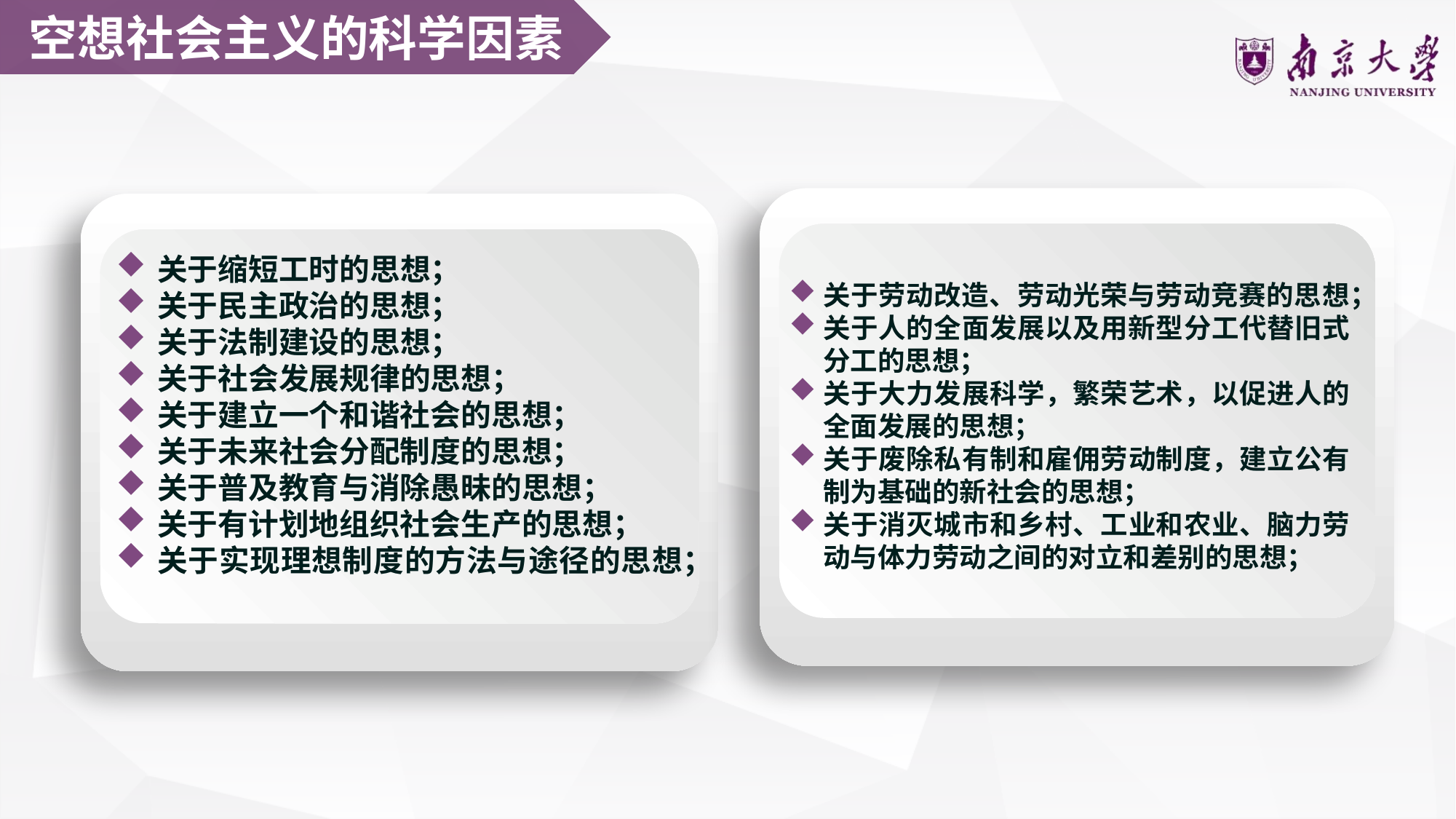

空想社会主义的科学因素

关于缩短工时的思想；
关于民主政治的思想；
关于法制建设的思想；
关于社会发展规律的思想；
关于建立一个和谐社会的思想；
关于未来社会分配制度的思想；
关于普及教育与消除愚昧的思想；
关于有计划地组织社会生产的思想；
关于实现理想制度的方法与途径的思想；

关于劳动改造、劳动光荣与劳动竞赛的思想；
关于人的全面发展以及用新型分工代替旧式分工的思想；
关于大力发展科学，繁荣艺术，以促进人的全面发展的思想；
关于废除私有制和雇佣劳动制度，建立公有制为基础的新社会的思想；
关于消灭城市和乡村、工业和农业、脑力劳动与体力劳动之间的对立和差别的思想；